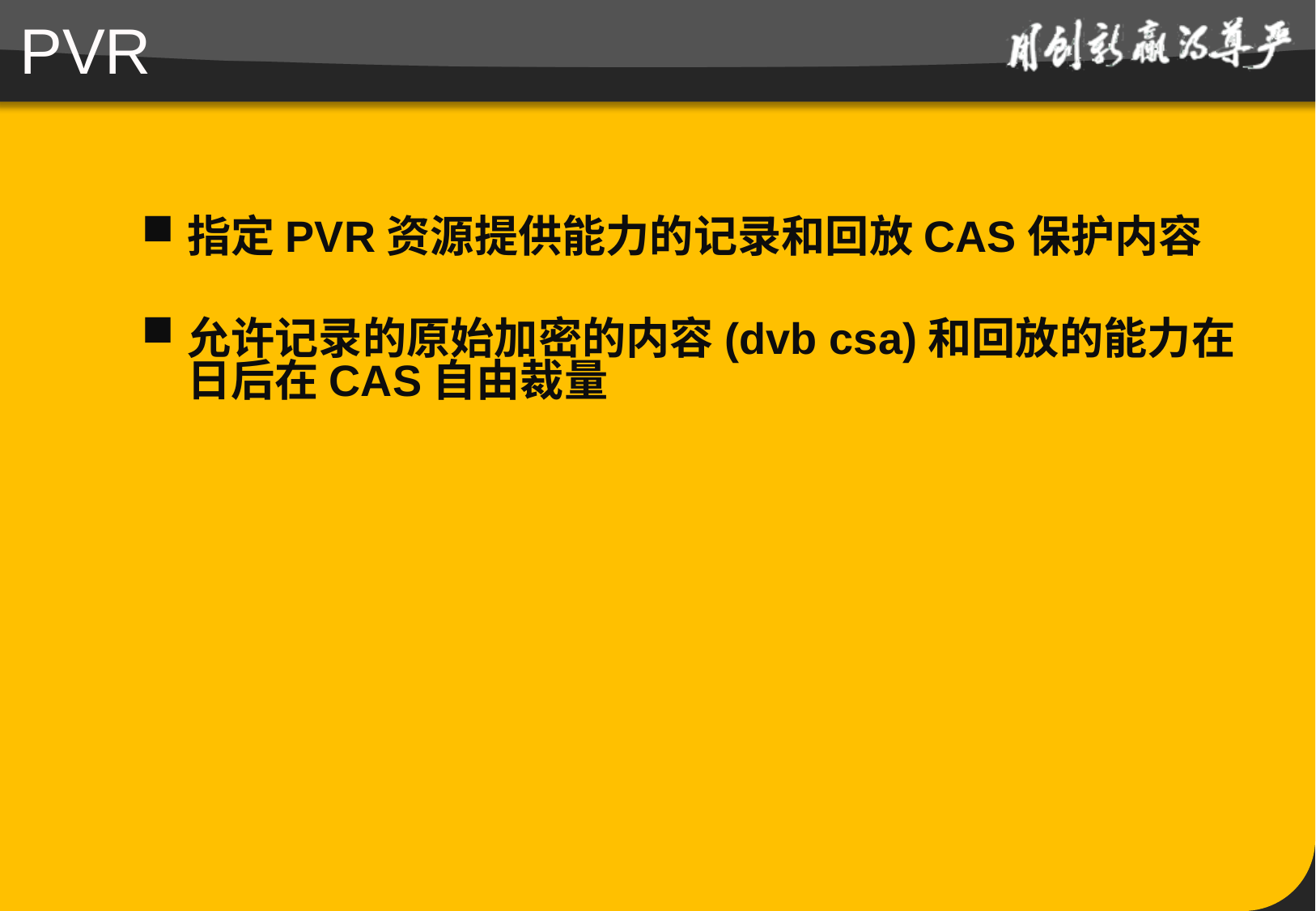

PVR
指定PVR资源提供能力的记录和回放CAS保护内容

允许记录的原始加密的内容(dvb csa)和回放的能力在日后在CAS自由裁量